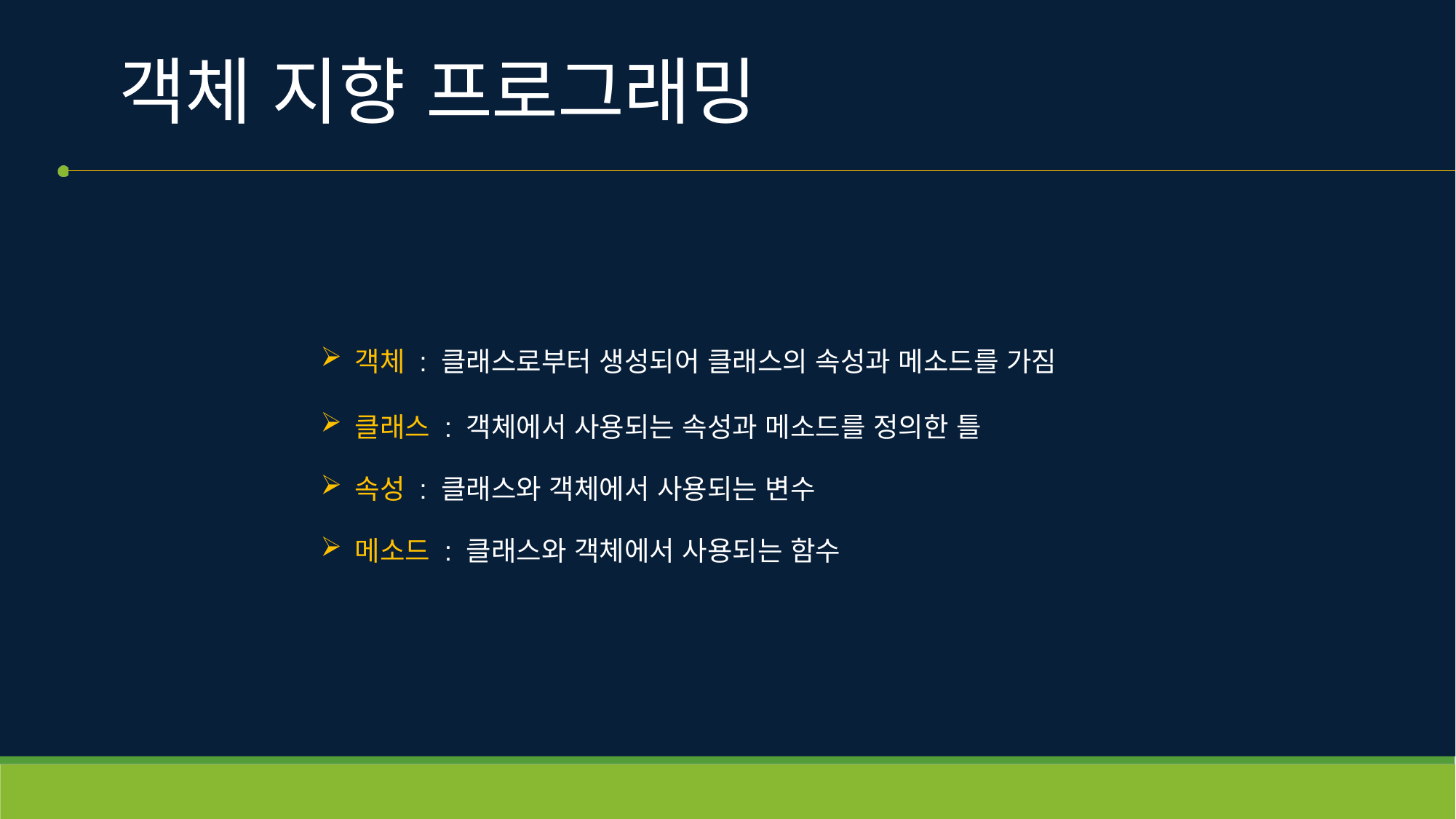

# 객체 지향 프로그래밍

객체 : 클래스로부터 생성되어 클래스의 속성과 메소드를 가짐
클래스 : 객체에서 사용되는 속성과 메소드를 정의한 틀

속성 : 클래스와 객체에서 사용되는 변수

메소드 : 클래스와 객체에서 사용되는 함수